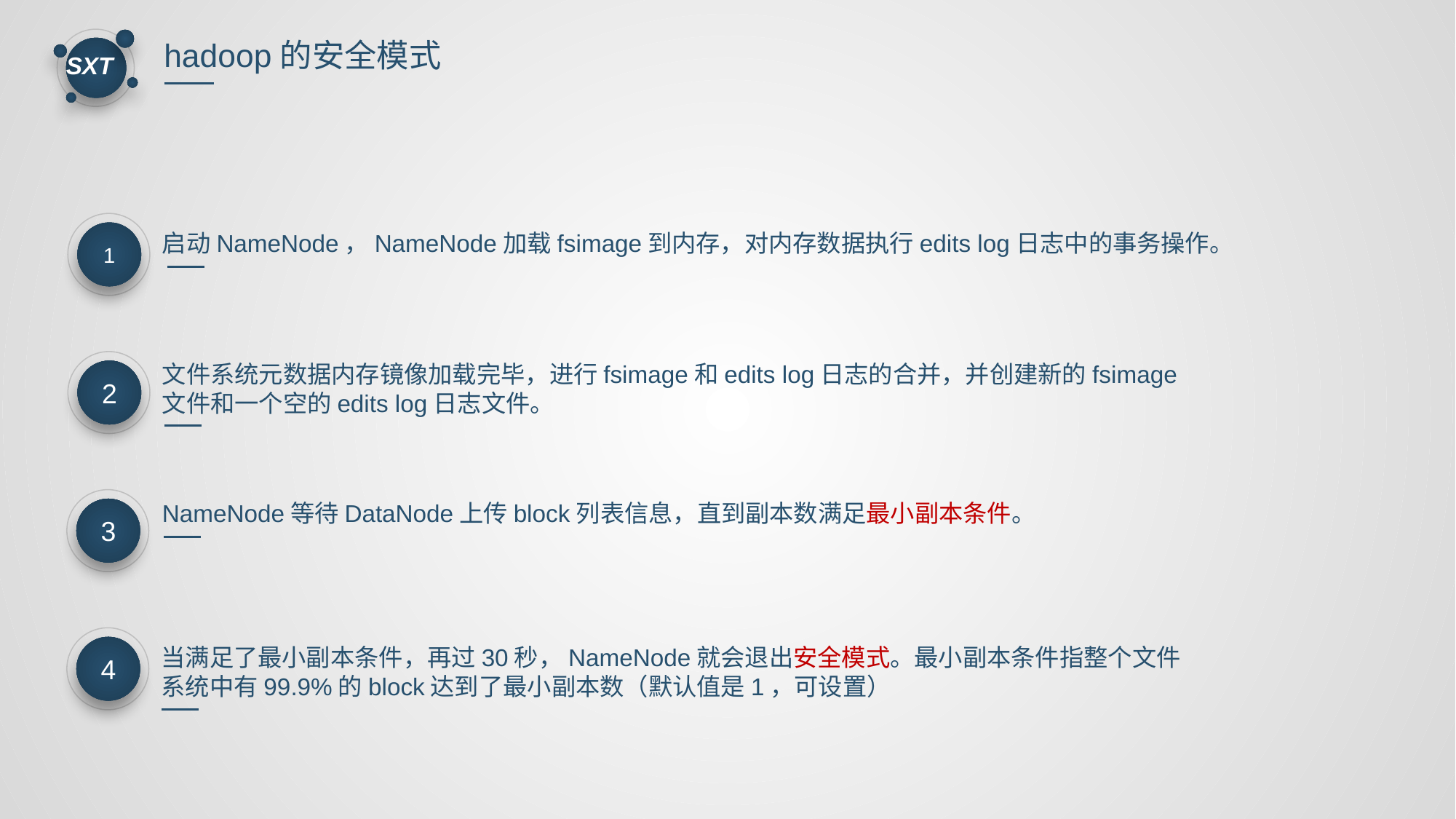

hadoop的安全模式

1
启动NameNode，NameNode加载fsimage到内存，对内存数据执行edits log日志中的事务操作。

2
文件系统元数据内存镜像加载完毕，进行fsimage和edits log日志的合并，并创建新的fsimage文件和一个空的edits log日志文件。

3
NameNode等待DataNode上传block列表信息，直到副本数满足最小副本条件。

4
当满足了最小副本条件，再过30秒，NameNode就会退出安全模式。最小副本条件指整个文件系统中有99.9%的block达到了最小副本数（默认值是1，可设置）